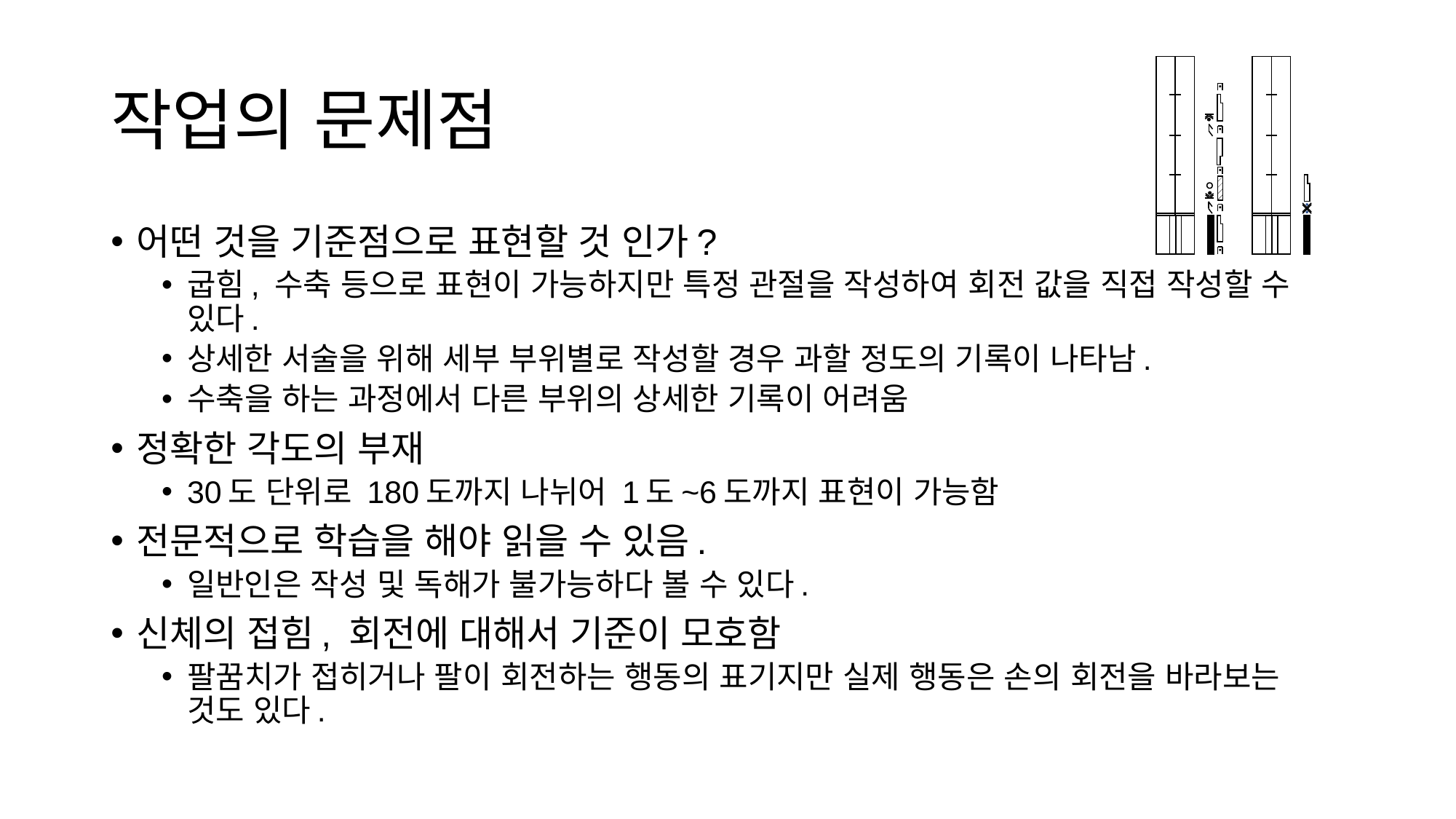

# 작업의 문제점

어떤 것을 기준점으로 표현할 것 인가?
굽힘, 수축 등으로 표현이 가능하지만 특정 관절을 작성하여 회전 값을 직접 작성할 수 있다.
상세한 서술을 위해 세부 부위별로 작성할 경우 과할 정도의 기록이 나타남.
수축을 하는 과정에서 다른 부위의 상세한 기록이 어려움
정확한 각도의 부재
30도 단위로 180도까지 나뉘어 1도~6도까지 표현이 가능함
전문적으로 학습을 해야 읽을 수 있음.
일반인은 작성 및 독해가 불가능하다 볼 수 있다.
신체의 접힘, 회전에 대해서 기준이 모호함
팔꿈치가 접히거나 팔이 회전하는 행동의 표기지만 실제 행동은 손의 회전을 바라보는 것도 있다.